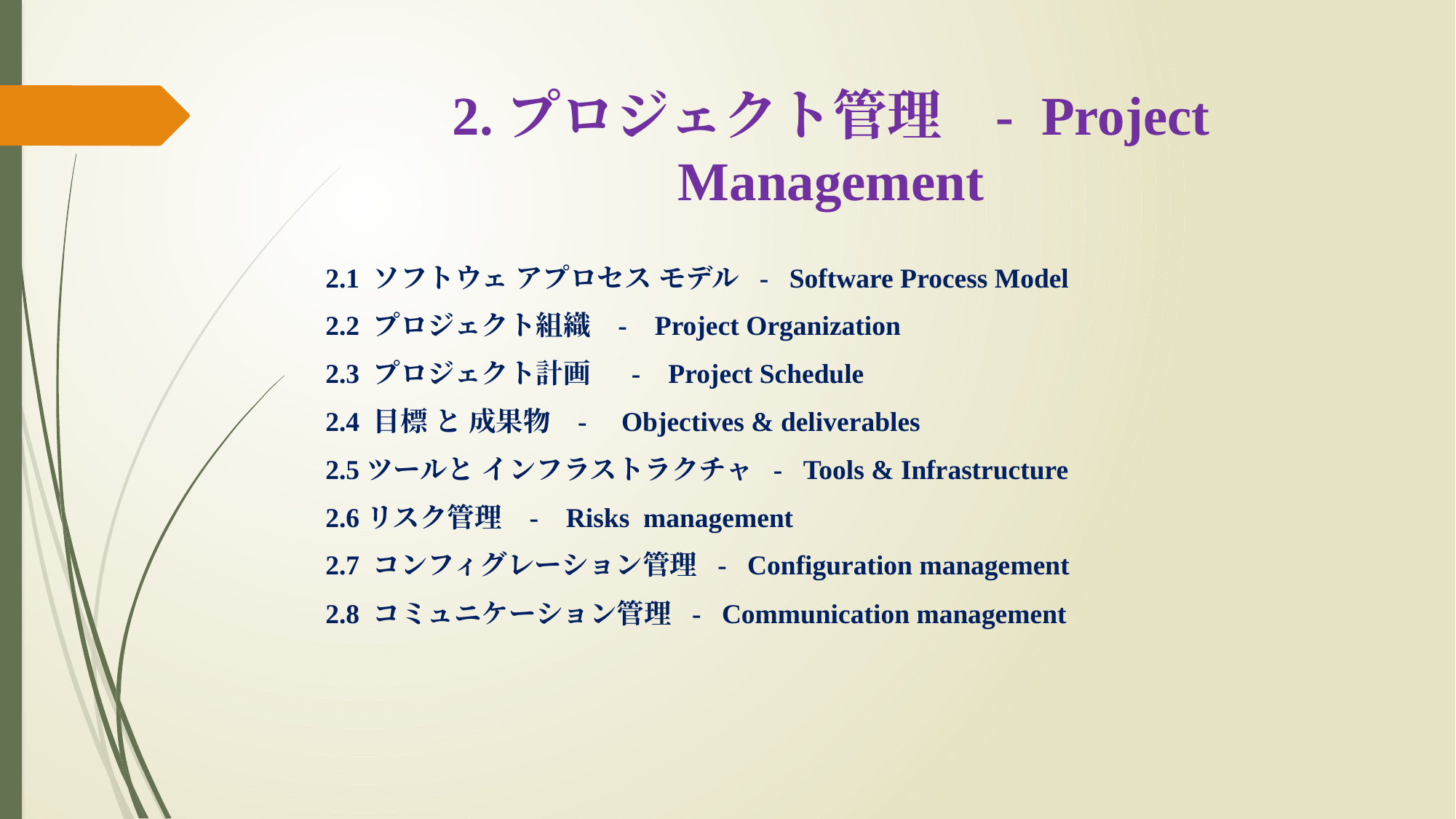

# 2.プロジェクト管理   -  Project Management
2.1 ソフトウェ アプロセス モデル  -   Software Process Model
2.2 プロジェクト組織   -    Project Organization
2.3 プロジェクト計画　 -    Project Schedule
2.4 目標 と 成果物   -     Objectives & deliverables
2.5ツールと インフラストラクチャ  -   Tools & Infrastructure
2.6リスク管理   -    Risks  management
2.7 コンフィグレーション管理  -   Configuration management
2.8 コミュニケーション管理  -   Communication management